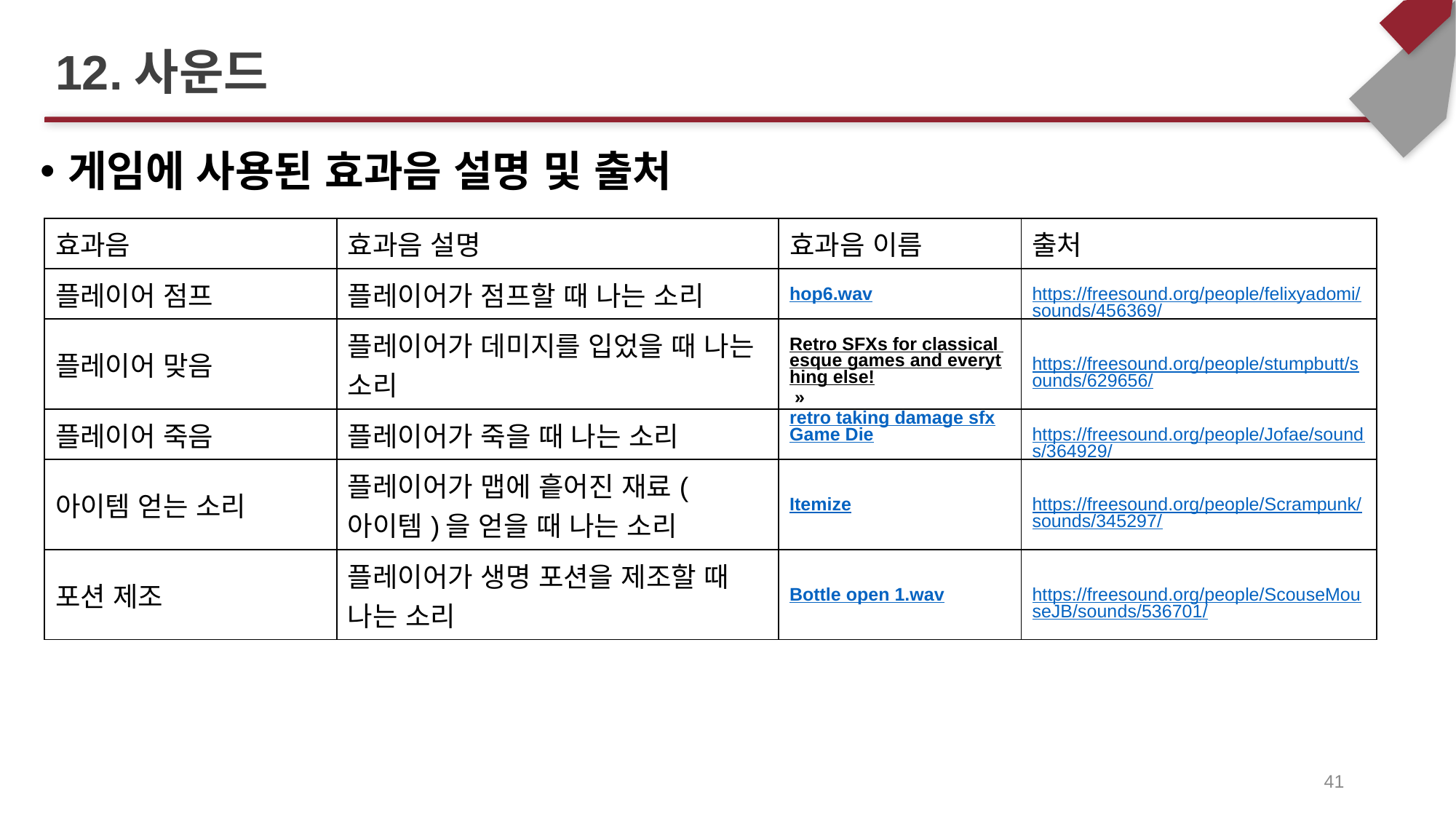

# 12.사운드
게임에 사용된 효과음 설명 및 출처

| 효과음 | 효과음 설명 | 효과음 이름 | 출처 |
| --- | --- | --- | --- |
| 플레이어 점프 | 플레이어가 점프할 때 나는 소리 | hop6.wav | https://freesound.org/people/felixyadomi/sounds/456369/ |
| 플레이어 맞음 | 플레이어가 데미지를 입었을 때 나는 소리 | Retro SFXs for classical esque games and everything else! » retro taking damage sfx | https://freesound.org/people/stumpbutt/sounds/629656/ |
| 플레이어 죽음 | 플레이어가 죽을 때 나는 소리 | Game Die | https://freesound.org/people/Jofae/sounds/364929/ |
| 아이템 얻는 소리 | 플레이어가 맵에 흩어진 재료(아이템)을 얻을 때 나는 소리 | Itemize | https://freesound.org/people/Scrampunk/sounds/345297/ |
| 포션 제조 | 플레이어가 생명 포션을 제조할 때 나는 소리 | Bottle open 1.wav | https://freesound.org/people/ScouseMouseJB/sounds/536701/ |
41